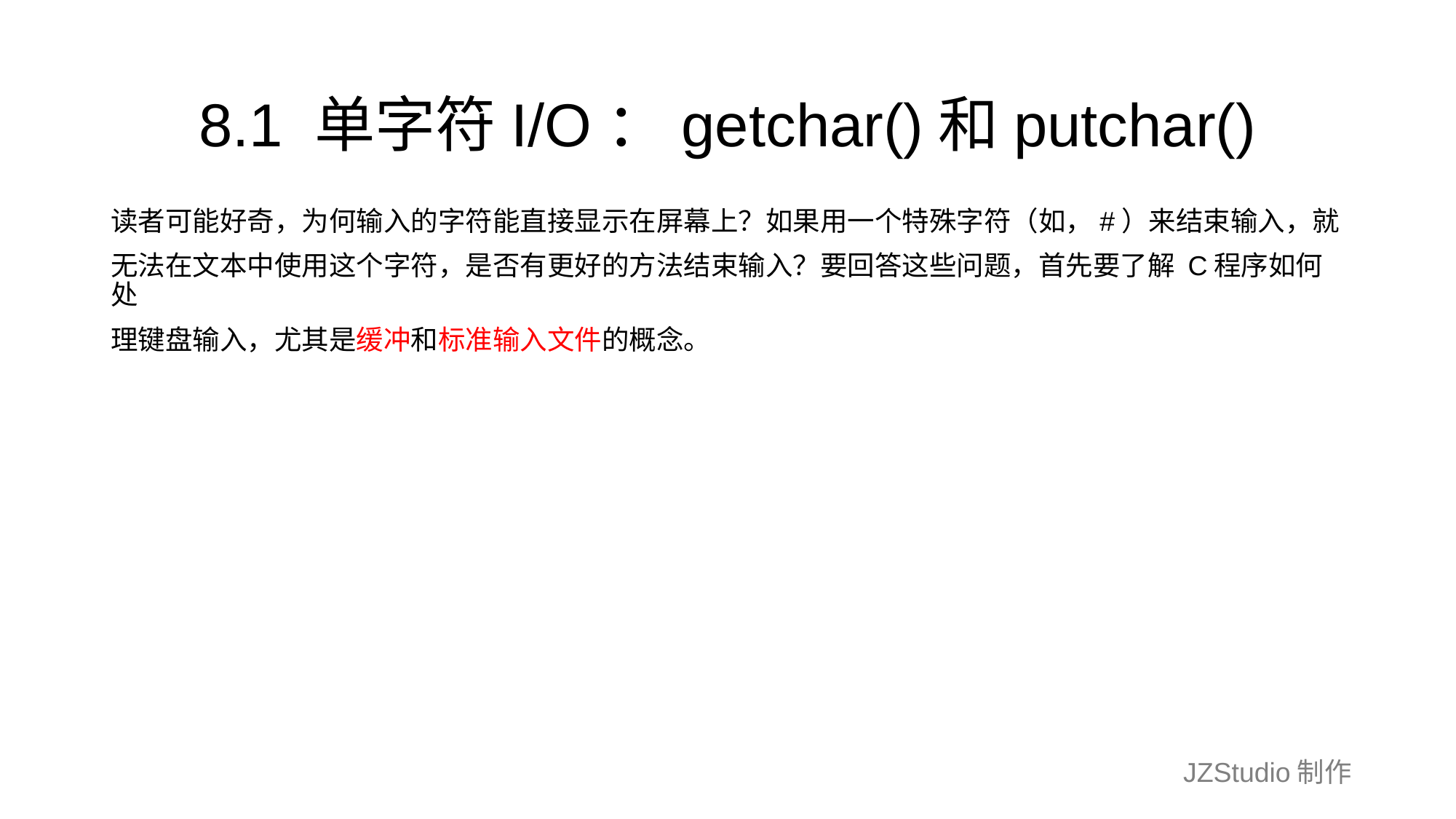

# 8.1 单字符I/O：getchar()和putchar()
读者可能好奇，为何输入的字符能直接显示在屏幕上？如果用一个特殊字符（如，#）来结束输入，就
无法在文本中使用这个字符，是否有更好的方法结束输入？要回答这些问题，首先要了解 C程序如何处
理键盘输入，尤其是缓冲和标准输入文件的概念。